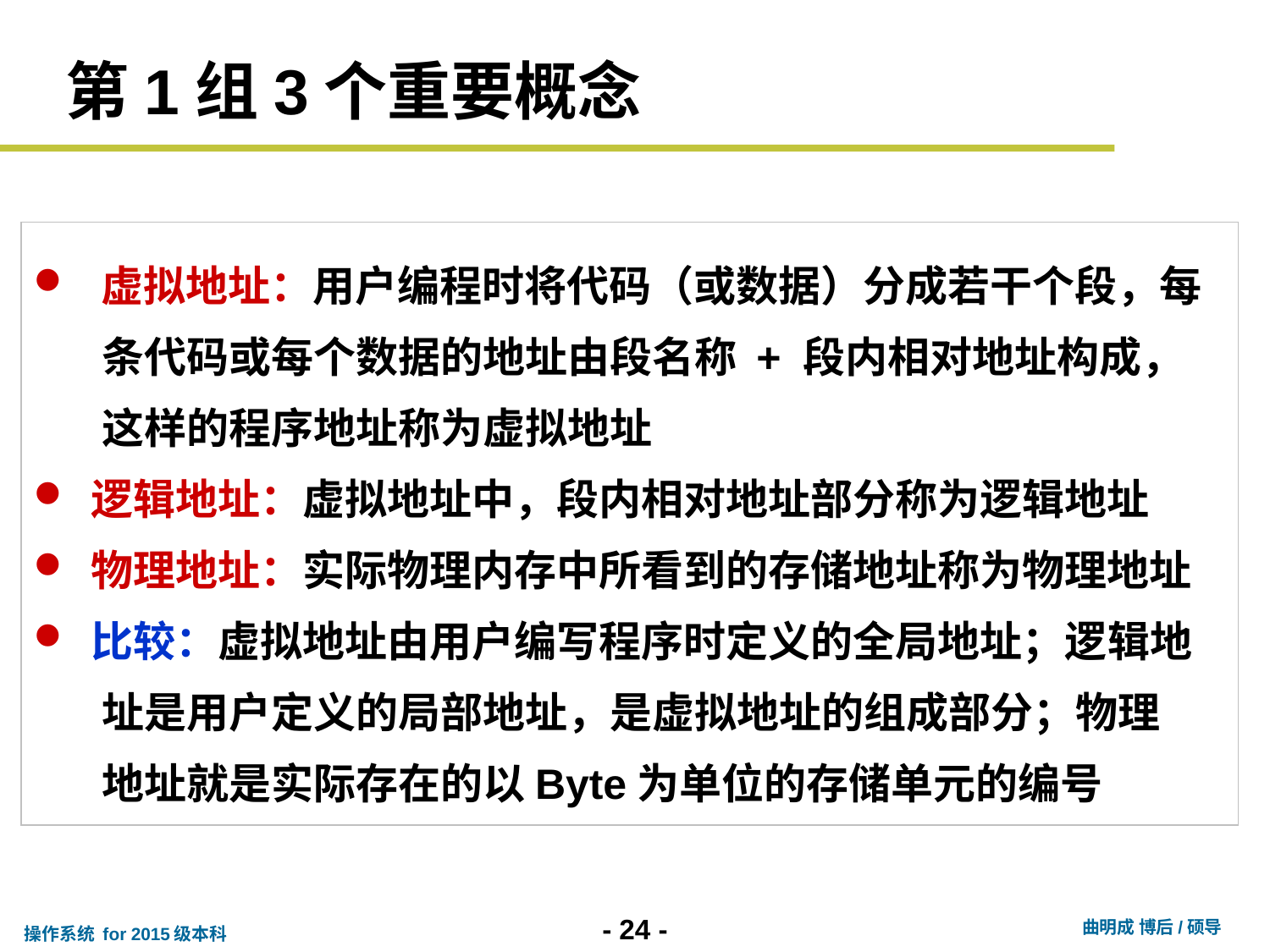

# 第1组3个重要概念
  虚拟地址：用户编程时将代码（或数据）分成若干个段，每
    条代码或每个数据的地址由段名称 + 段内相对地址构成，
    这样的程序地址称为虚拟地址
 逻辑地址：虚拟地址中，段内相对地址部分称为逻辑地址
 物理地址：实际物理内存中所看到的存储地址称为物理地址
 比较：虚拟地址由用户编写程序时定义的全局地址；逻辑地
    址是用户定义的局部地址，是虚拟地址的组成部分；物理
    地址就是实际存在的以Byte为单位的存储单元的编号